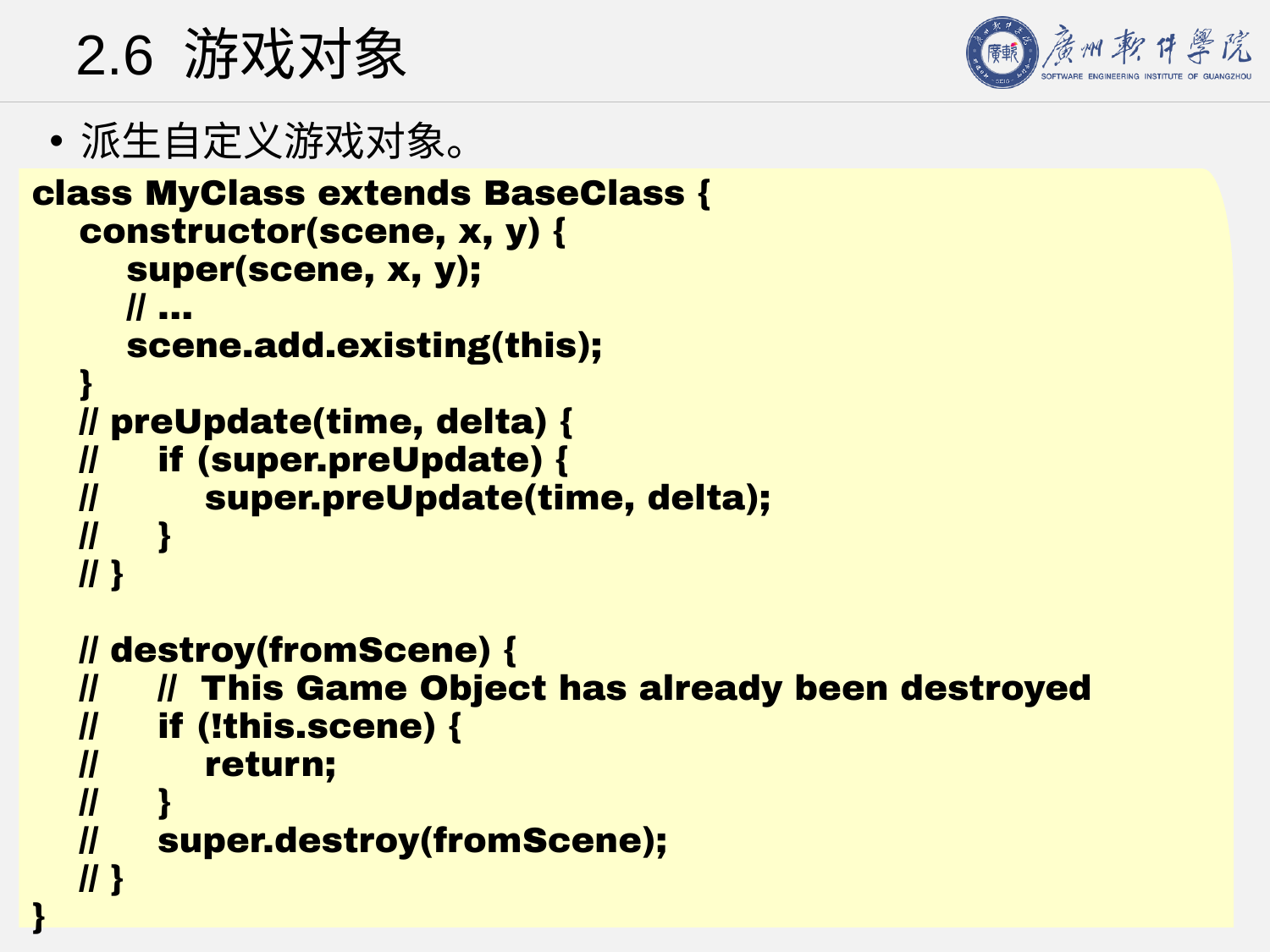

# 2.6 游戏对象
派生自定义游戏对象。
class MyClass extends BaseClass {
    constructor(scene, x, y) {
        super(scene, x, y);
        // ...
        scene.add.existing(this);
    }
    // preUpdate(time, delta) {
    //     if (super.preUpdate) {
    //         super.preUpdate(time, delta);
    //     }
    // }

    // destroy(fromScene) {
    //     //  This Game Object has already been destroyed
    //     if (!this.scene) {
    //         return;
    //     }
    //     super.destroy(fromScene);
    // }
}